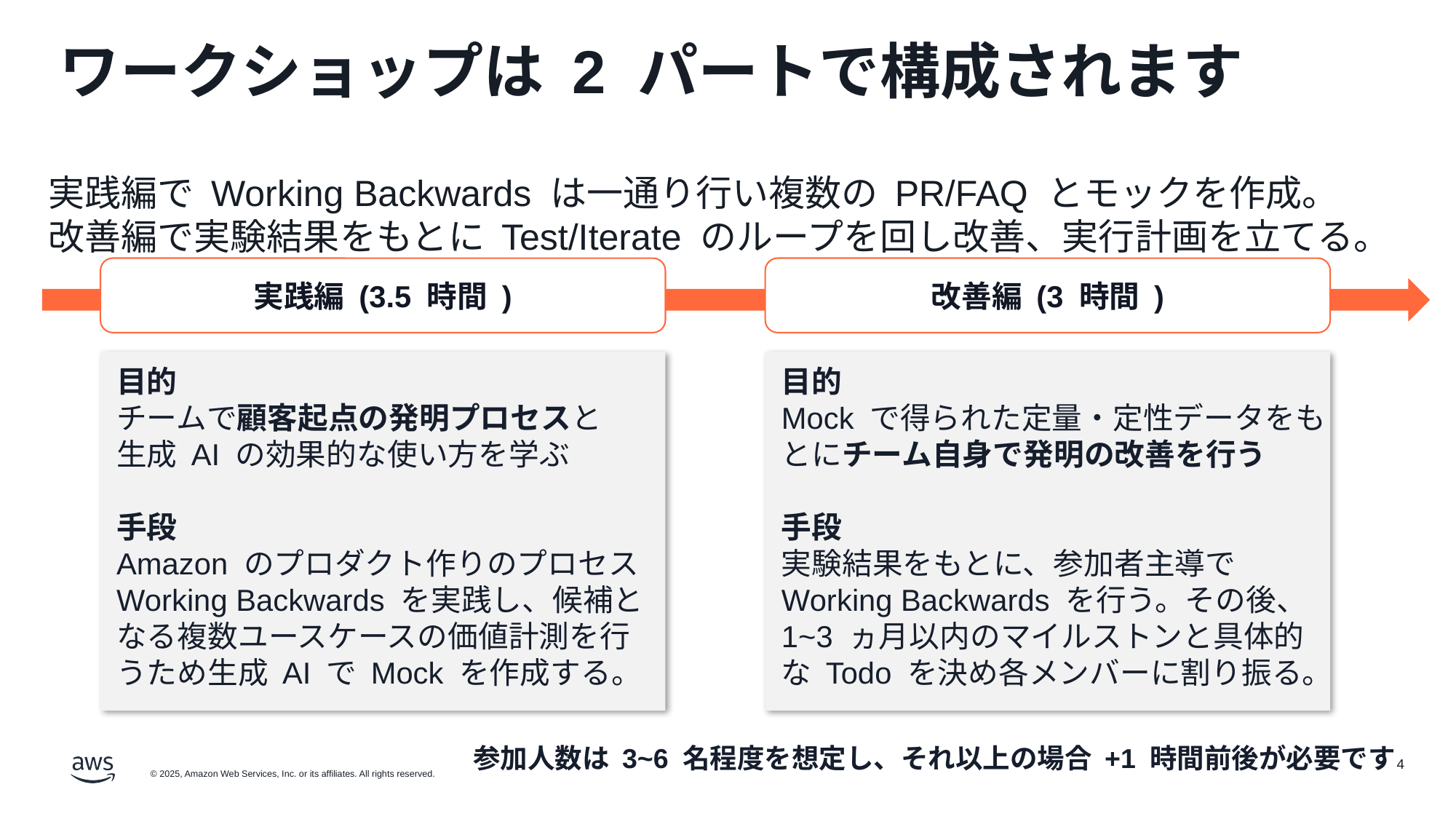

# ワークショップは 2 パートで構成されます
実践編で Working Backwards は一通り行い複数の PR/FAQ とモックを作成。
改善編で実験結果をもとに Test/Iterate のループを回し改善、実行計画を立てる。
実践編 (3.5 時間 )
改善編 (3 時間 )

目的
チームで顧客起点の発明プロセスと
生成 AI の効果的な使い方を学ぶ

手段
Amazon のプロダクト作りのプロセス Working Backwards を実践し、候補となる複数ユースケースの価値計測を行うため生成 AI で Mock を作成する。
目的
Mock で得られた定量・定性データをもとにチーム自身で発明の改善を行う

手段
実験結果をもとに、参加者主導で Working Backwards を行う。その後、 1~3 ヵ月以内のマイルストンと具体的な Todo を決め各メンバーに割り振る。
参加人数は 3~6 名程度を想定し、それ以上の場合 +1 時間前後が必要です
4